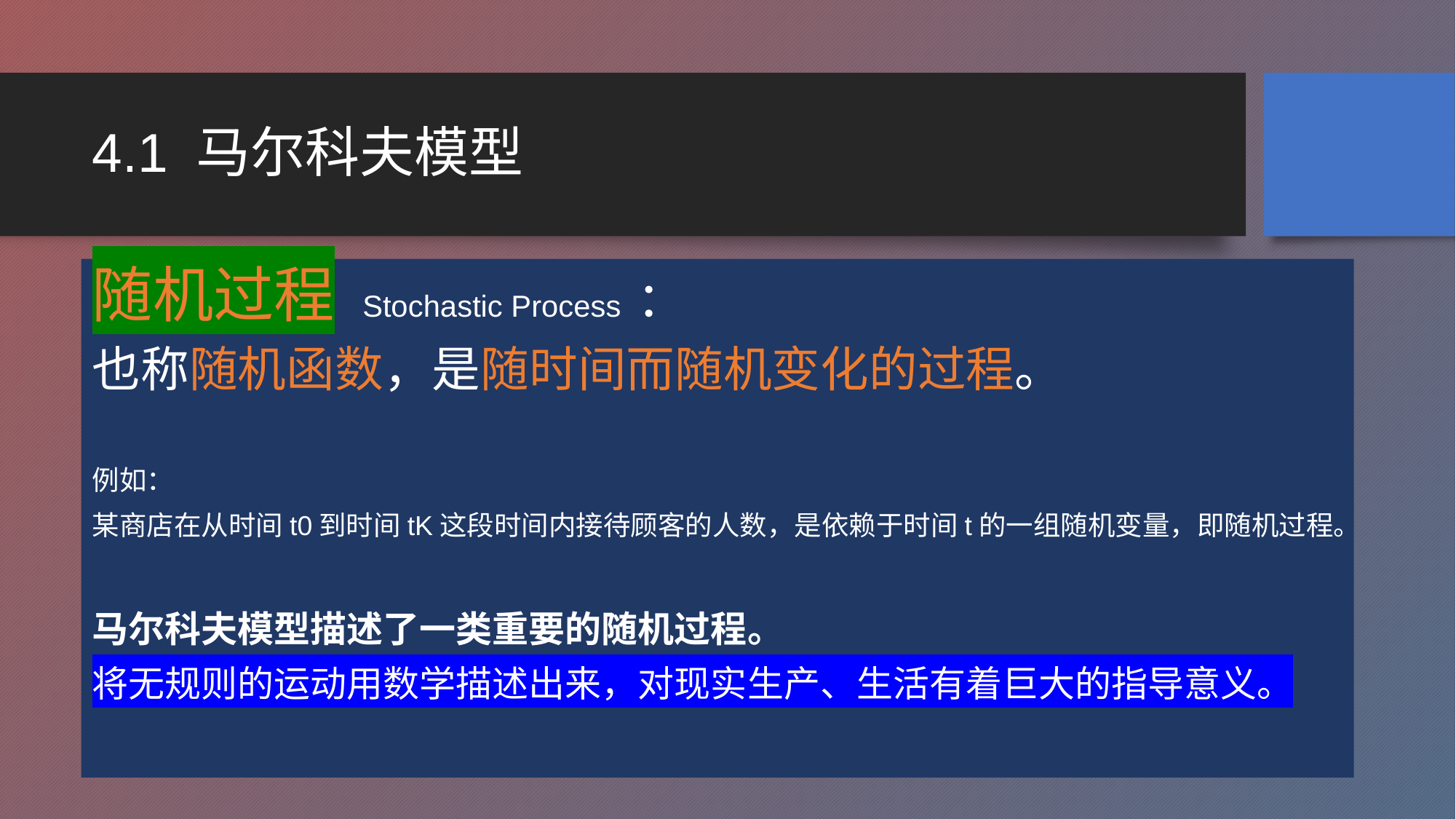

# 4.1 马尔科夫模型
随机过程 Stochastic Process ：
也称随机函数，是随时间而随机变化的过程。

例如：
某商店在从时间t0到时间tK这段时间内接待顾客的人数，是依赖于时间t的一组随机变量，即随机过程。

马尔科夫模型描述了一类重要的随机过程。
将无规则的运动用数学描述出来，对现实生产、生活有着巨大的指导意义。